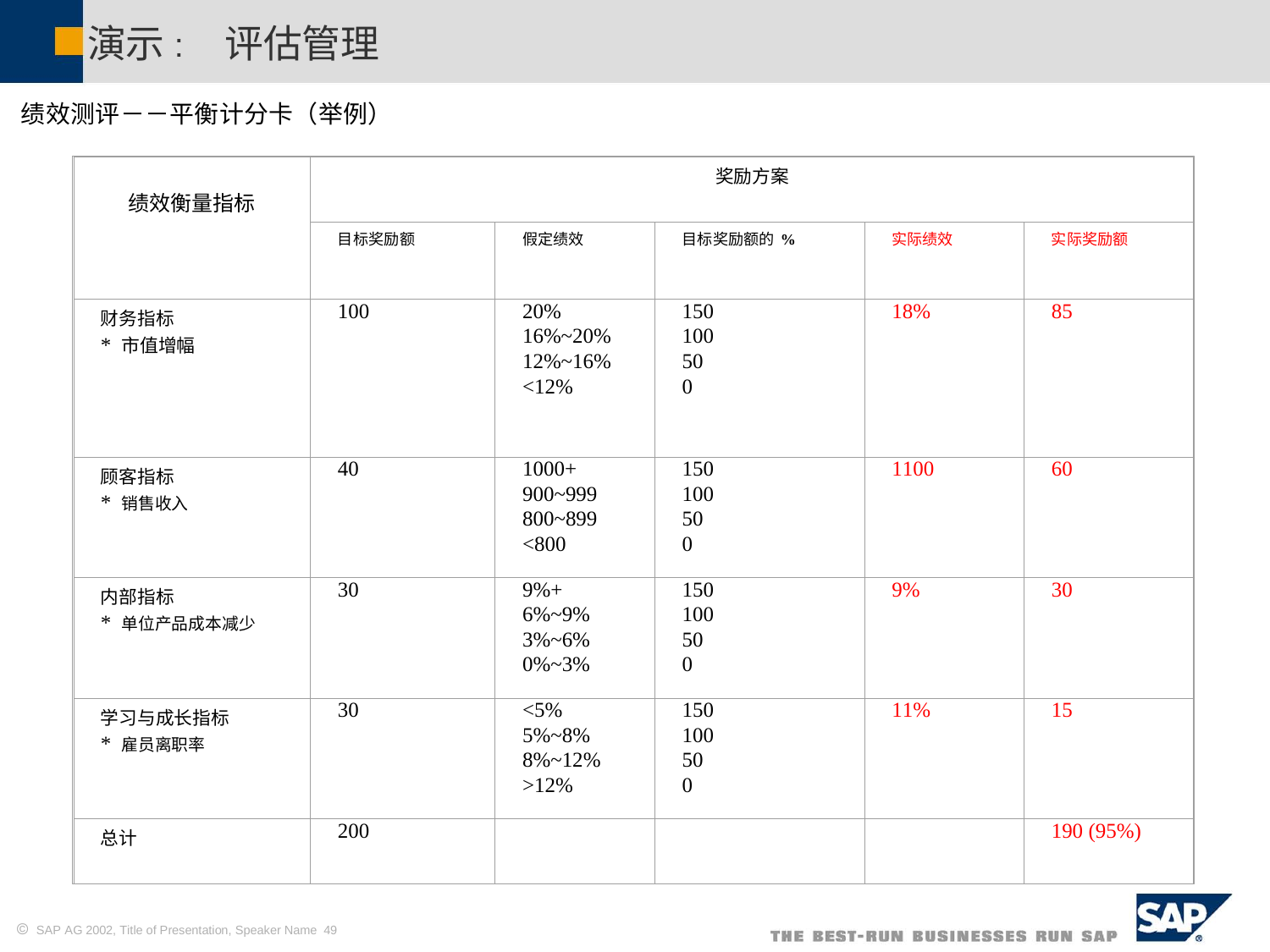

演示: 评估管理
绩效测评－－平衡计分卡（举例）

绩效衡量指标
奖励方案

目标奖励额

假定绩效

目标奖励额的%

实际绩效

实际奖励额
财务指标
* 市值增幅

100

20%
16%~20%
12%~16%
<12%

150
100
50
0

18%

85
顾客指标
* 销售收入

40

1000+
900~999
800~899
<800

150
100
50
0

1100

60
内部指标
* 单位产品成本减少

30

9%+
6%~9%
3%~6%
0%~3%

150
100
50
0

9%

30
学习与成长指标
* 雇员离职率

30

<5%
5%~8%
8%~12%
>12%

150
100
50
0

11%

15
总计

200

190 (95%)
©  SAP AG 2002, Title of Presentation, Speaker Name  49